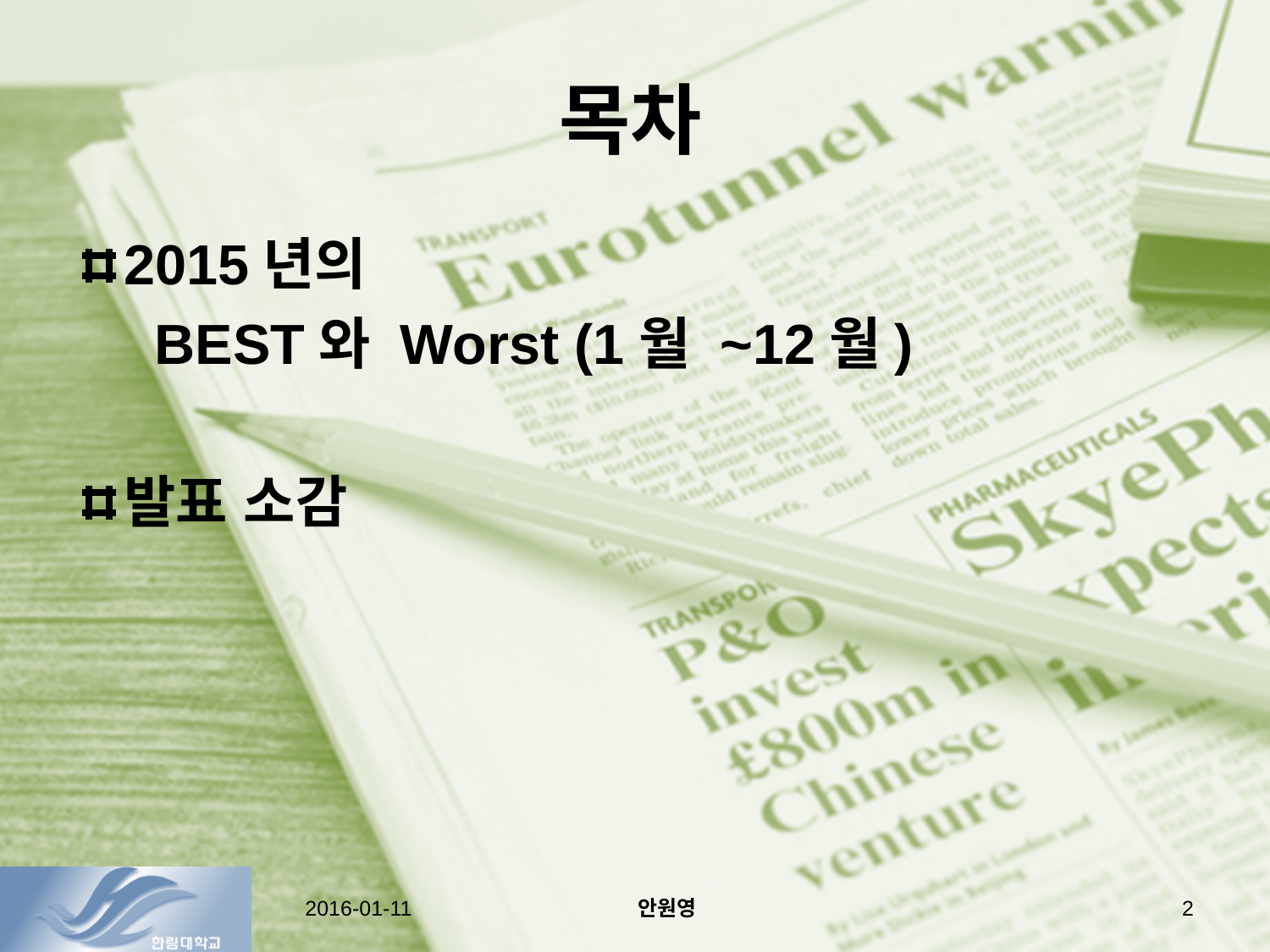

# 목차
2015년의
     BEST와 Worst (1월 ~12월)

발표 소감
2016-01-11
안원영
2